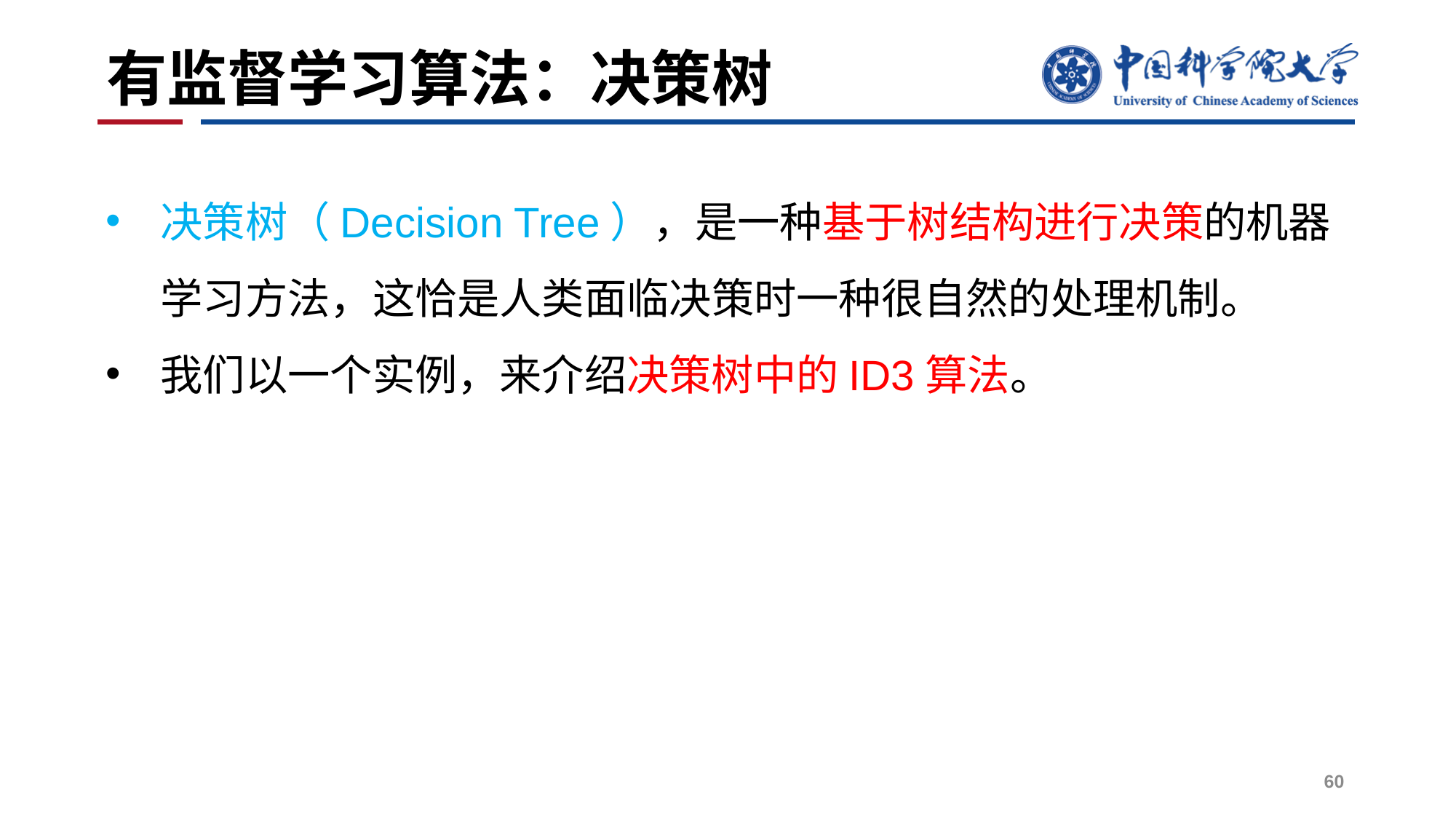

# 有监督学习算法：决策树
决策树（Decision Tree），是一种基于树结构进行决策的机器学习方法，这恰是人类面临决策时一种很自然的处理机制。
我们以一个实例，来介绍决策树中的ID3算法。
60